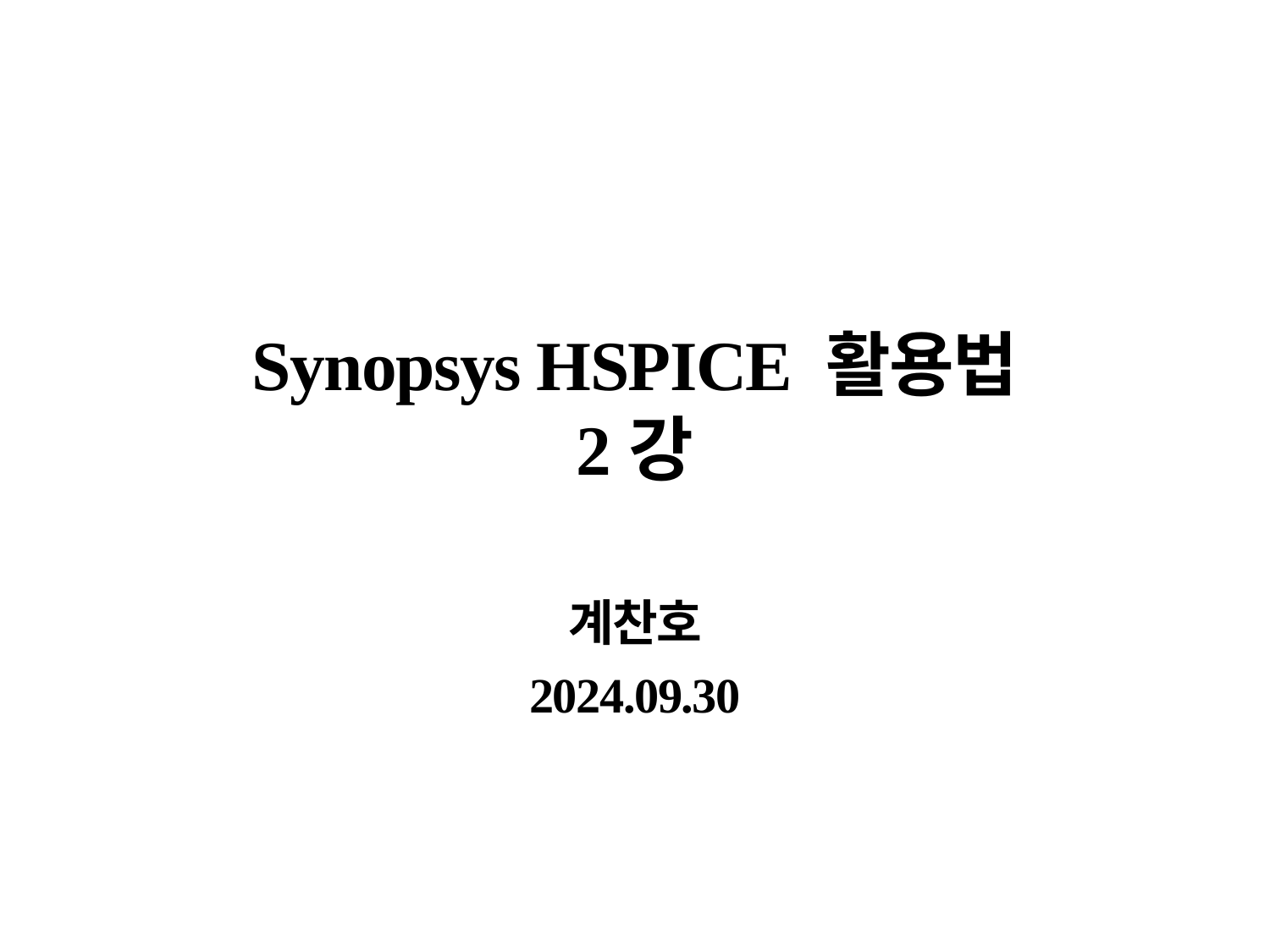

# Synopsys HSPICE 활용법 2강
계찬호
2024.09.30